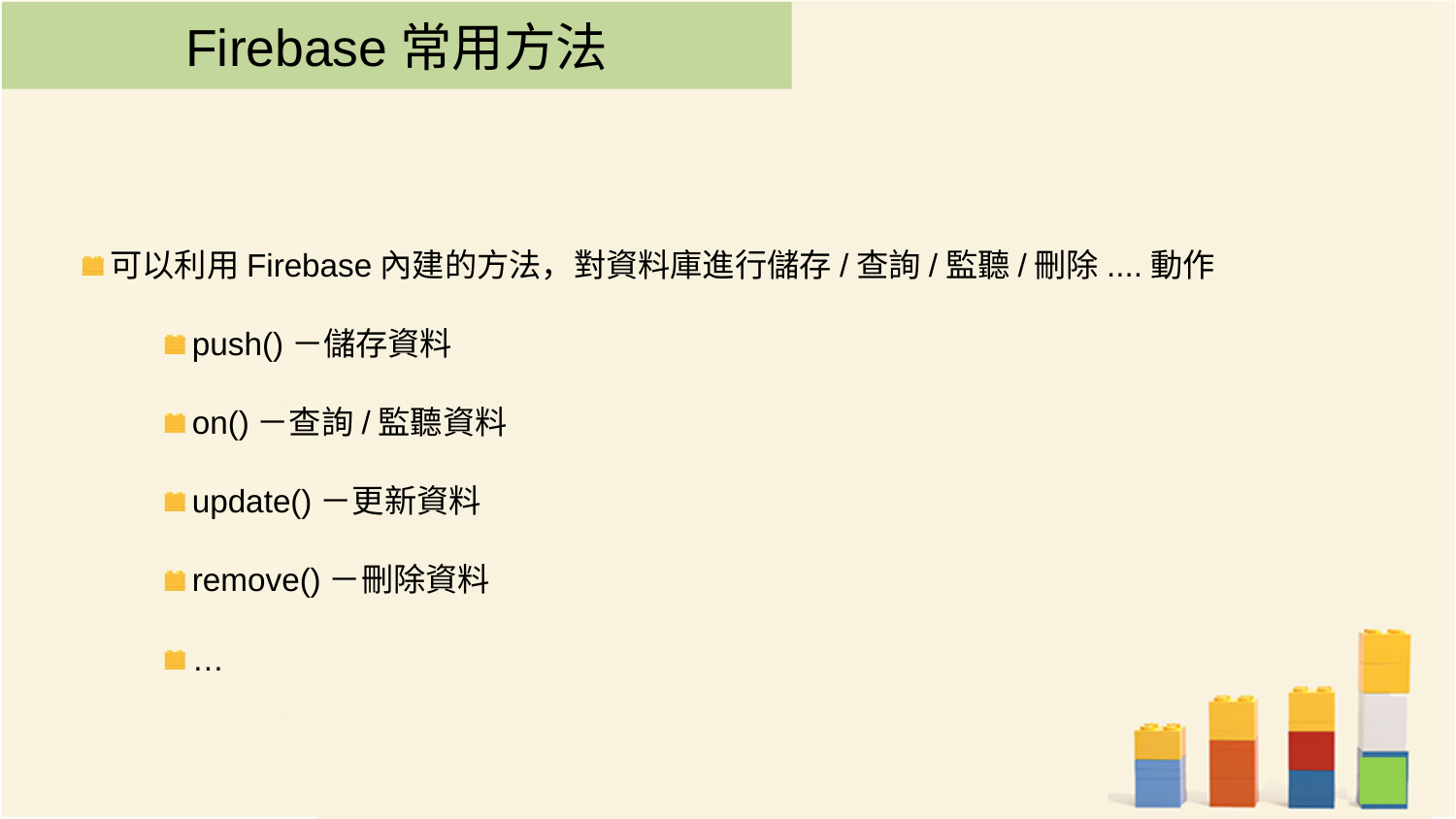

# Firebase常用方法
可以利用Firebase內建的方法，對資料庫進行儲存/查詢/監聽/刪除....動作
push()－儲存資料
on()－查詢/監聽資料
update()－更新資料
remove()－刪除資料
…
40